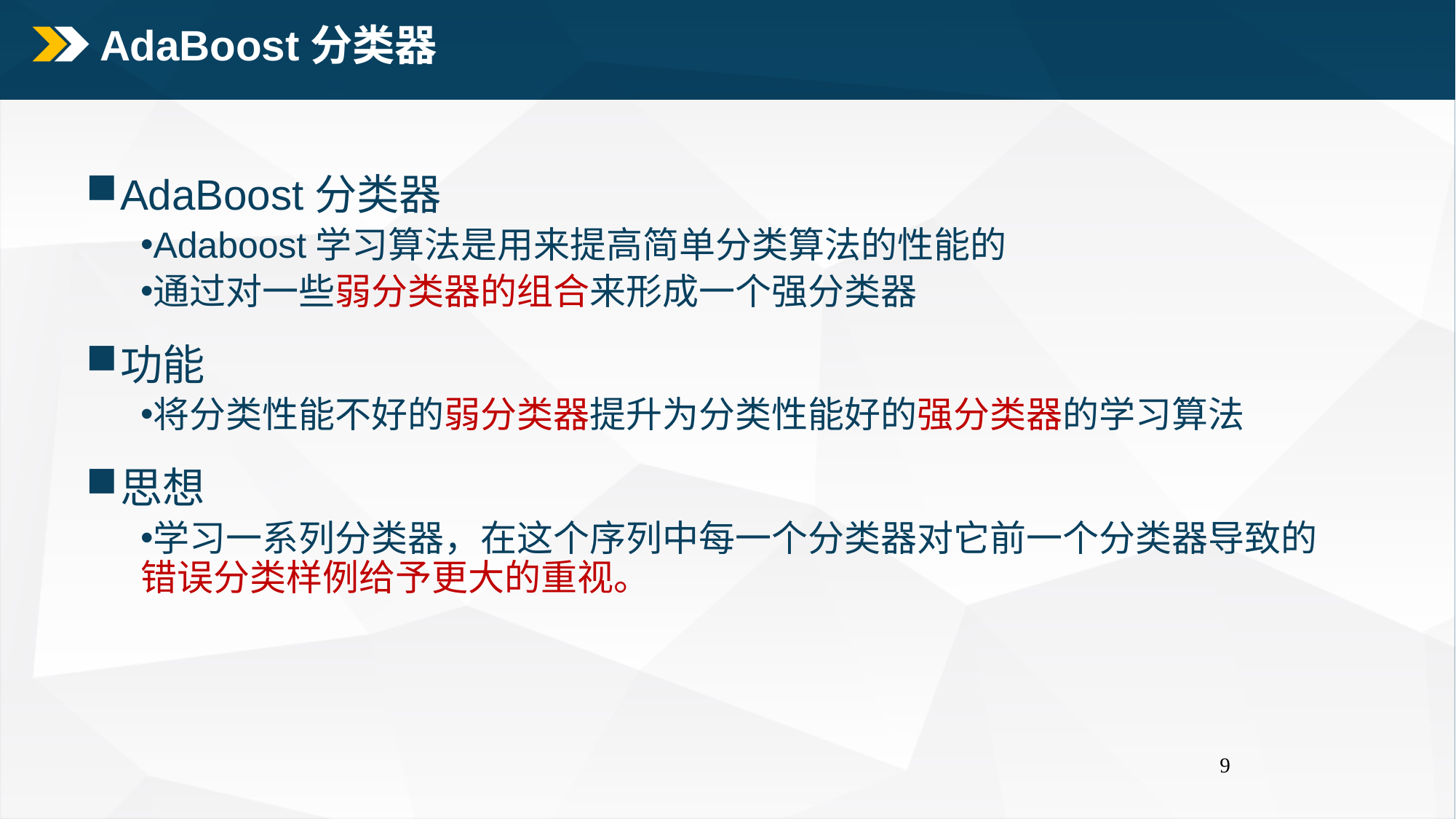

# AdaBoost分类器
AdaBoost分类器
Adaboost学习算法是用来提高简单分类算法的性能的
通过对一些弱分类器的组合来形成一个强分类器
功能
将分类性能不好的弱分类器提升为分类性能好的强分类器的学习算法
思想
学习一系列分类器，在这个序列中每一个分类器对它前一个分类器导致的错误分类样例给予更大的重视。
9